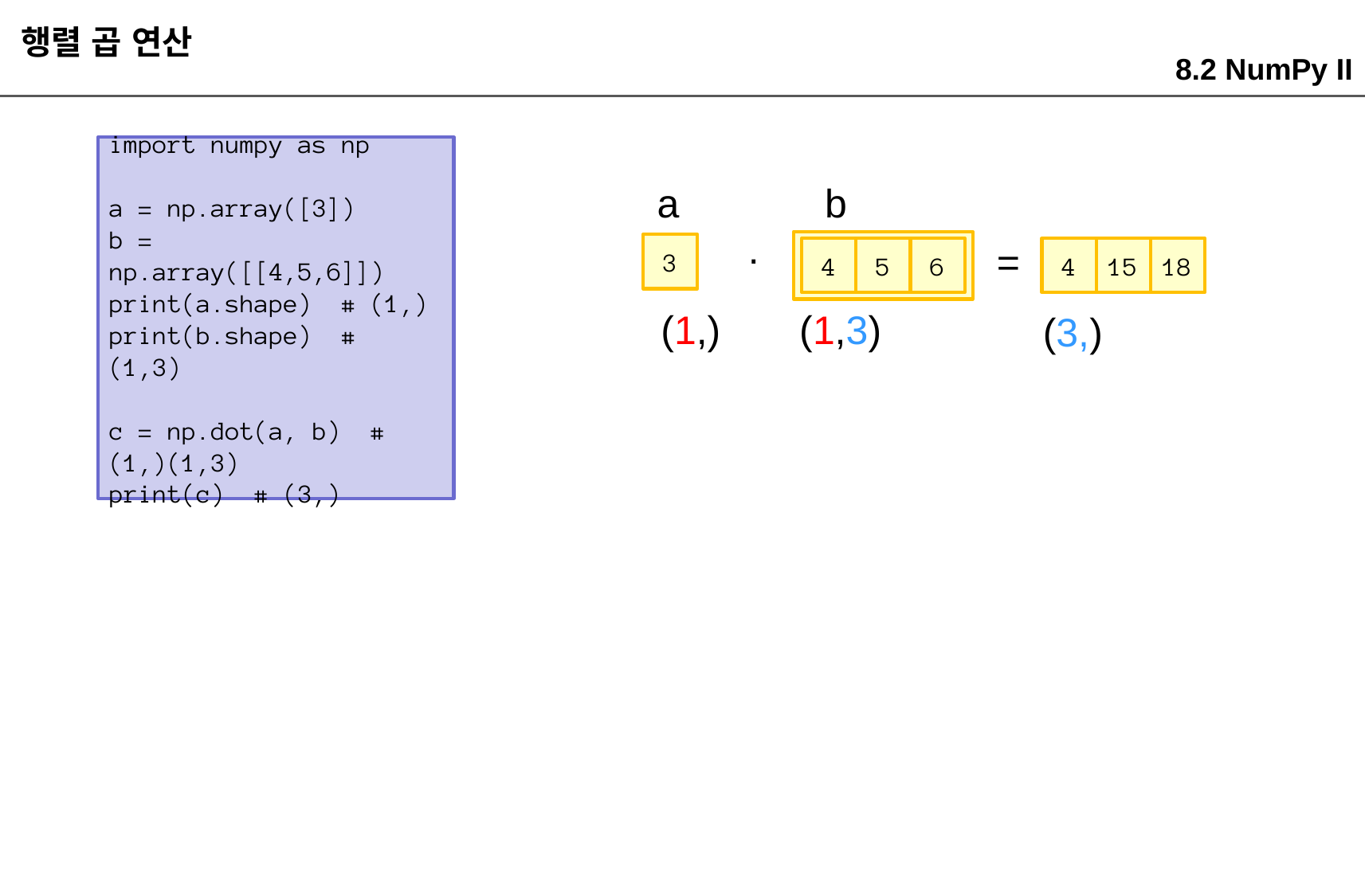

행렬 곱 연산
8.2 NumPy II
import numpy as np

a = np.array([3])
b = np.array([[4,5,6]])
print(a.shape)  # (1,)
print(b.shape)  # (1,3)

c = np.dot(a, b)  # (1,)(1,3)
print(c)  # (3,)
a
b
.
=

3
4
5
6
4
15
18
(1,)
(1,3)
(3,)